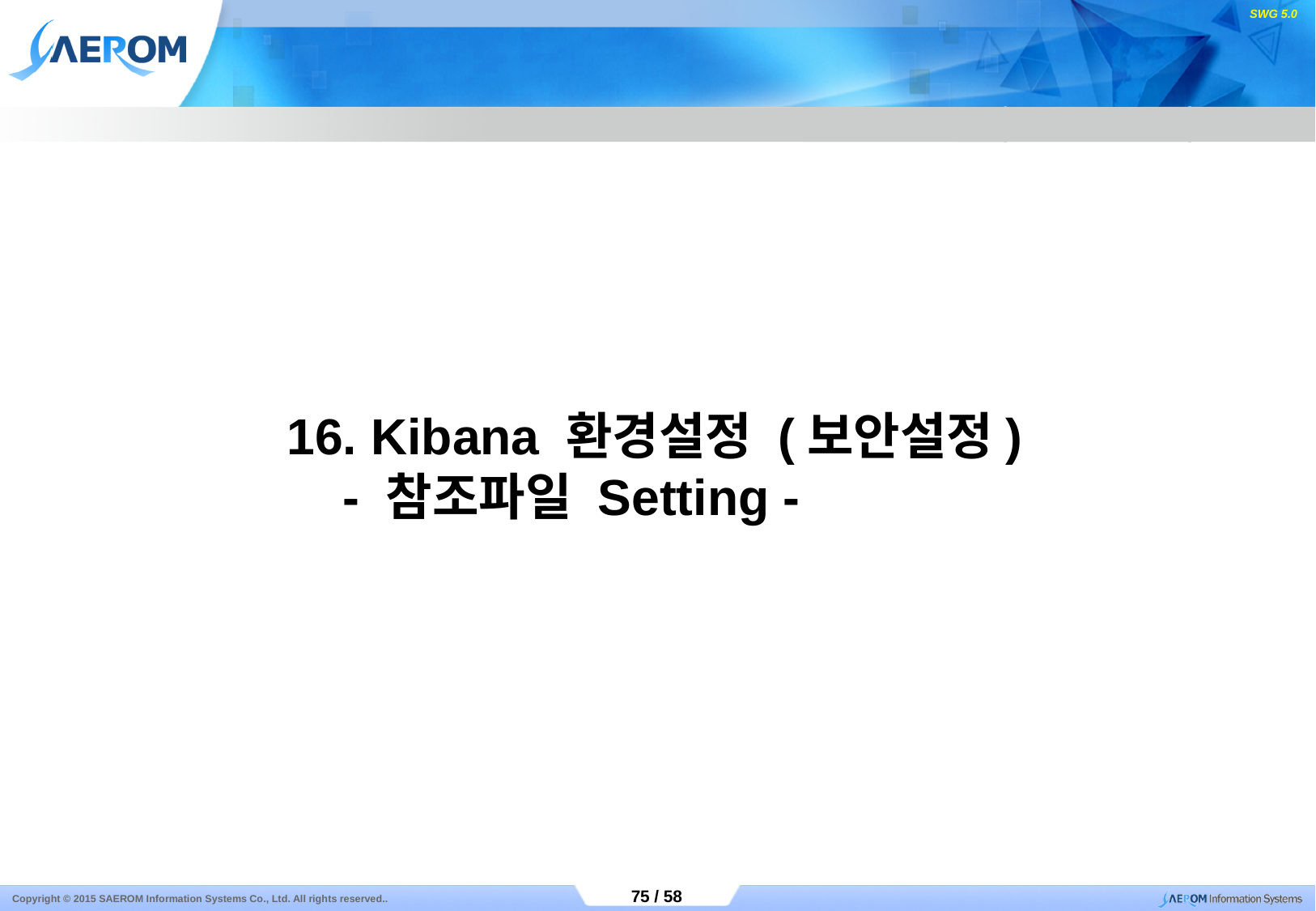

16. Kibana 환경설정 (보안설정)
    - 참조파일 Setting -